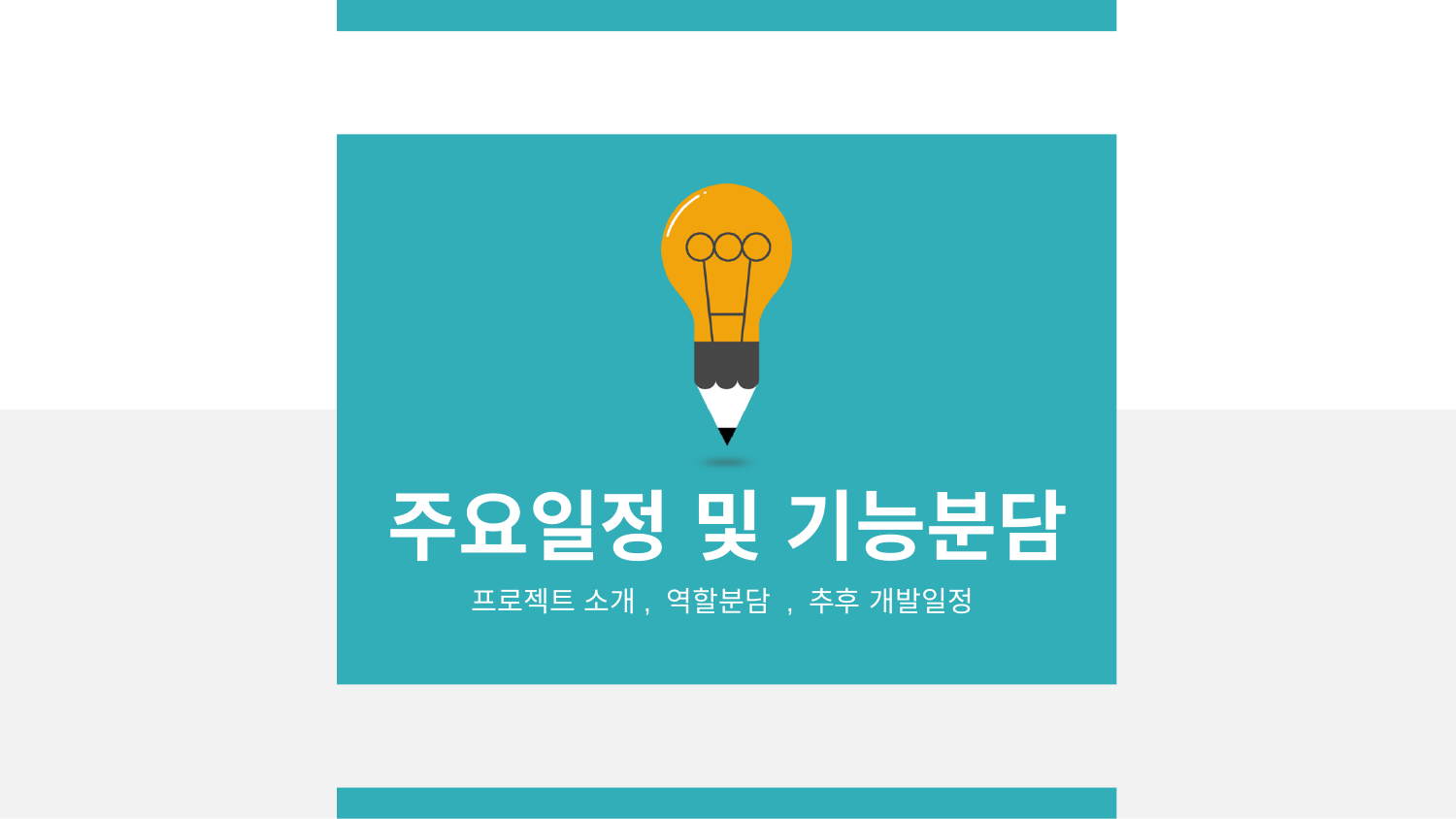

주요일정 및 기능분담
프로젝트 소개, 역할분담 , 추후 개발일정